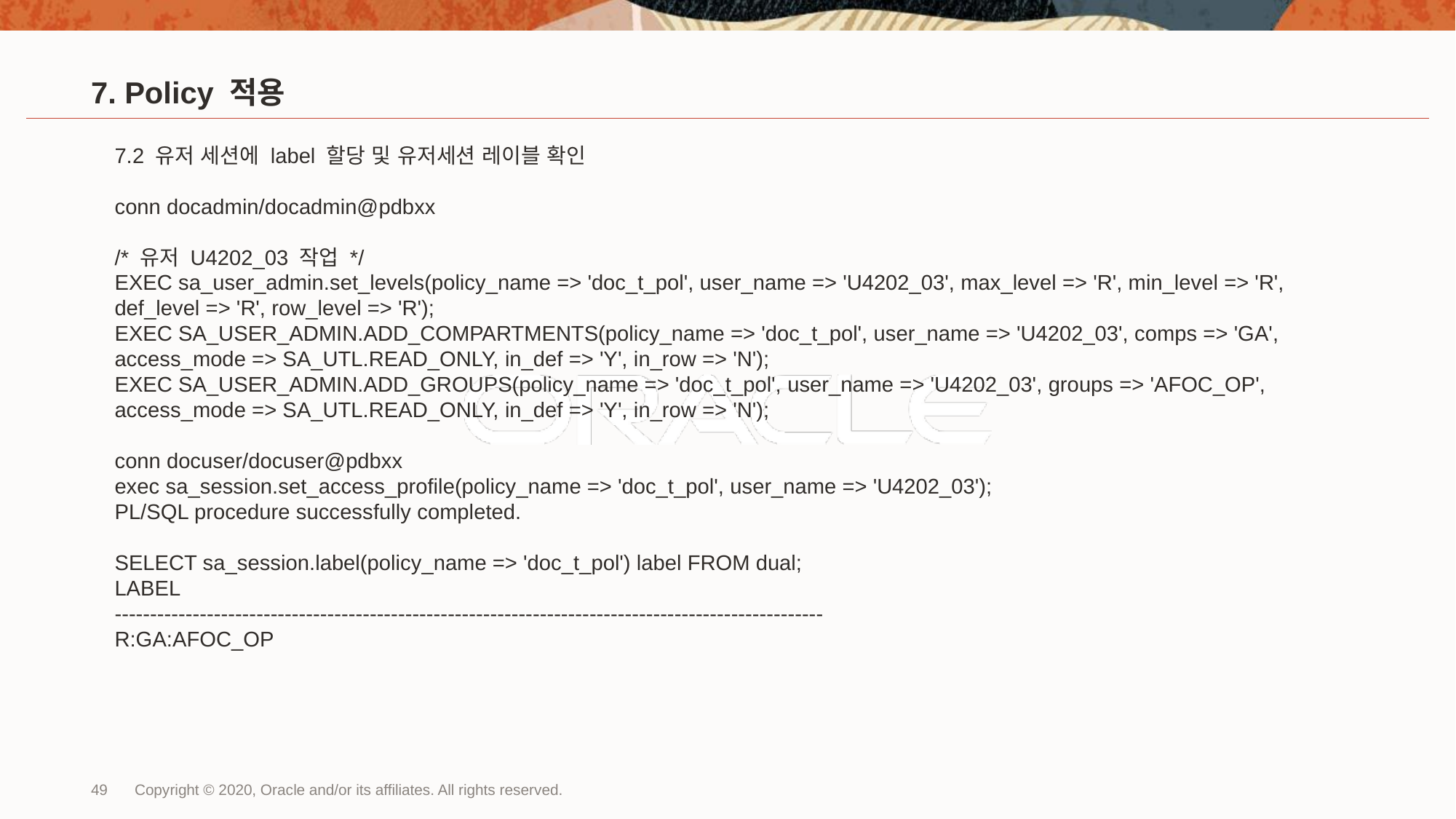

# 7. Policy 적용
7.2 유저 세션에 label 할당 및 유저세션 레이블 확인

conn docadmin/docadmin@pdbxx

/* 유저 U4202_03 작업 */
EXEC sa_user_admin.set_levels(policy_name => 'doc_t_pol', user_name => 'U4202_03', max_level => 'R', min_level => 'R', def_level => 'R', row_level => 'R');
EXEC SA_USER_ADMIN.ADD_COMPARTMENTS(policy_name => 'doc_t_pol', user_name => 'U4202_03', comps => 'GA', access_mode => SA_UTL.READ_ONLY, in_def => 'Y', in_row => 'N');
EXEC SA_USER_ADMIN.ADD_GROUPS(policy_name => 'doc_t_pol', user_name => 'U4202_03', groups => 'AFOC_OP', access_mode => SA_UTL.READ_ONLY, in_def => 'Y', in_row => 'N');

conn docuser/docuser@pdbxx
exec sa_session.set_access_profile(policy_name => 'doc_t_pol', user_name => 'U4202_03');
PL/SQL procedure successfully completed.

SELECT sa_session.label(policy_name => 'doc_t_pol') label FROM dual;
LABEL
----------------------------------------------------------------------------------------------------
R:GA:AFOC_OP
49
Copyright © 2020, Oracle and/or its affiliates. All rights reserved.